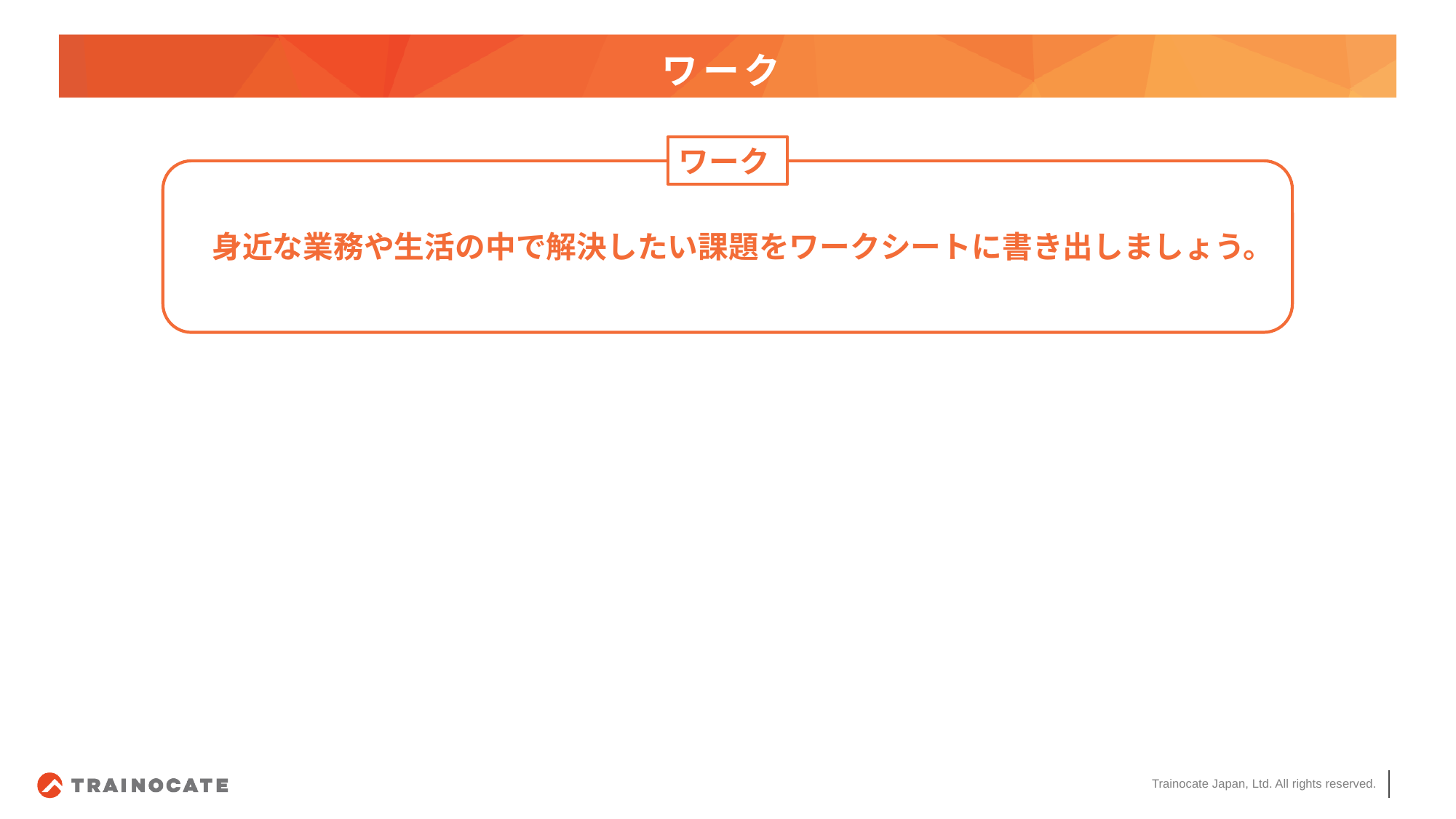

# ワーク
ワーク

身近な業務や生活の中で解決したい課題をワークシートに書き出しましょう。